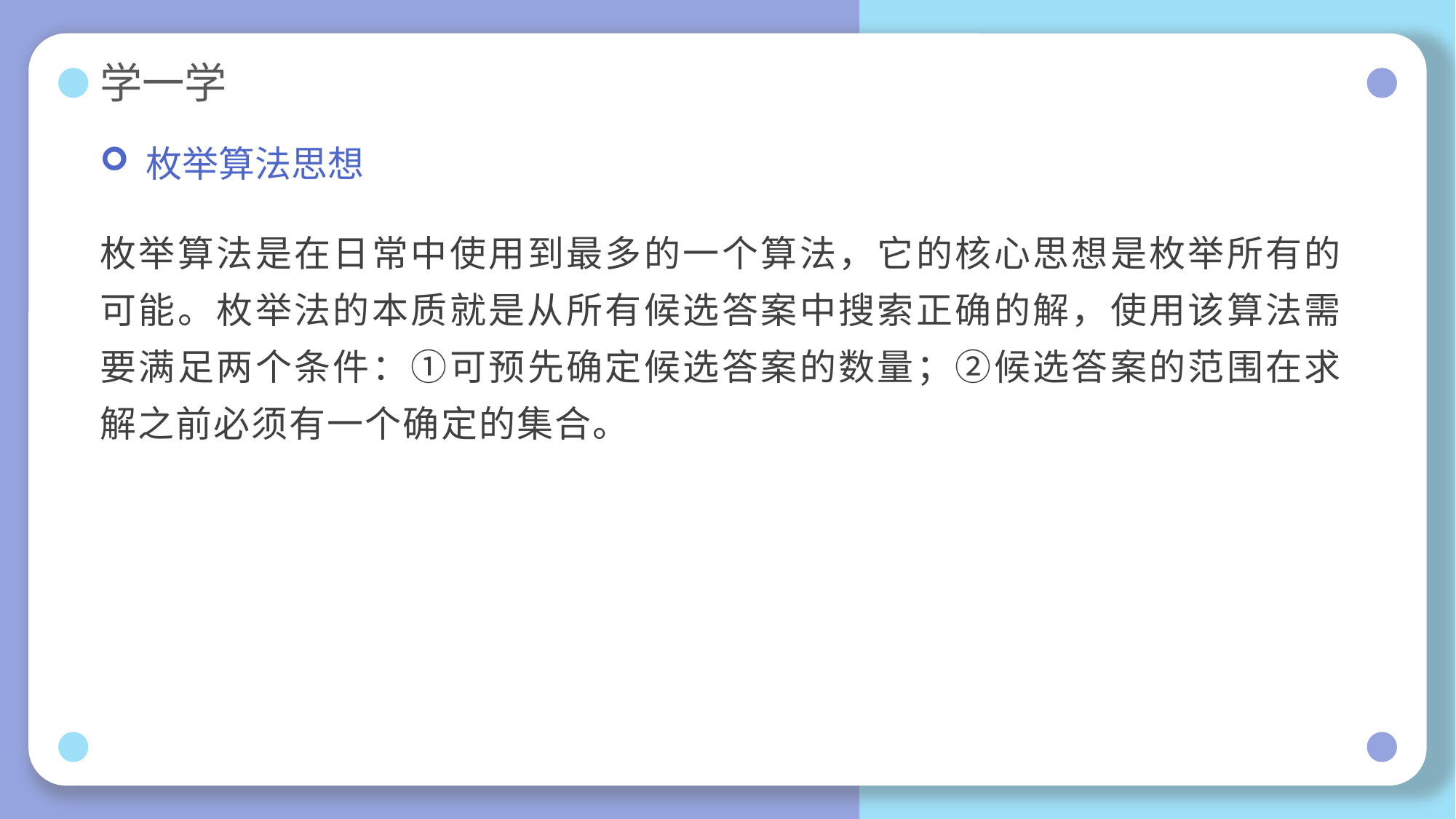

# 学一学
 枚举算法思想
枚举算法是在日常中使用到最多的一个算法，它的核心思想是枚举所有的可能。枚举法的本质就是从所有候选答案中搜索正确的解，使用该算法需要满足两个条件：①可预先确定候选答案的数量；②候选答案的范围在求解之前必须有一个确定的集合。